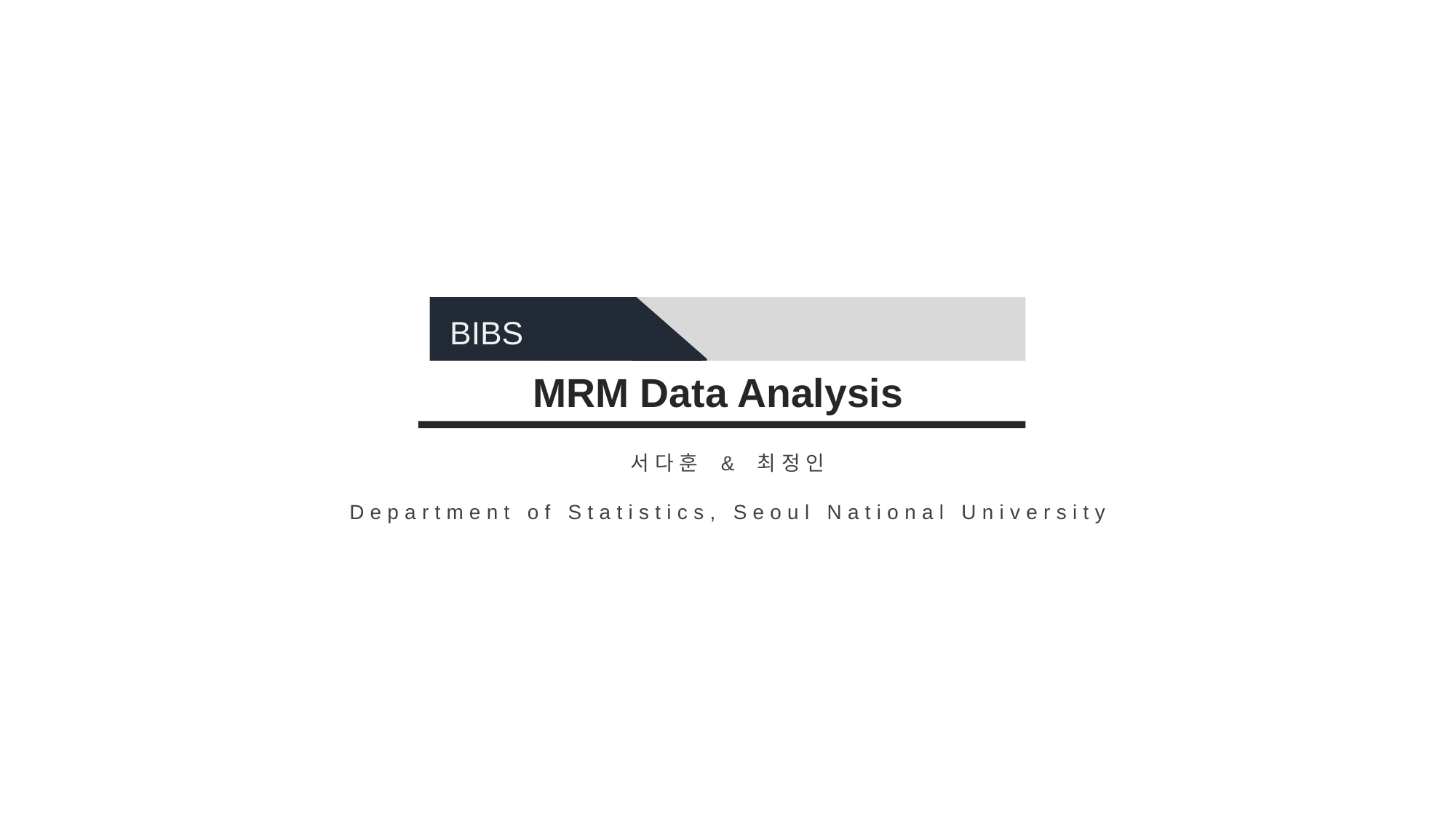

BIBS
MRM Data Analysis
서다훈 & 최정인
Department of Statistics, Seoul National University